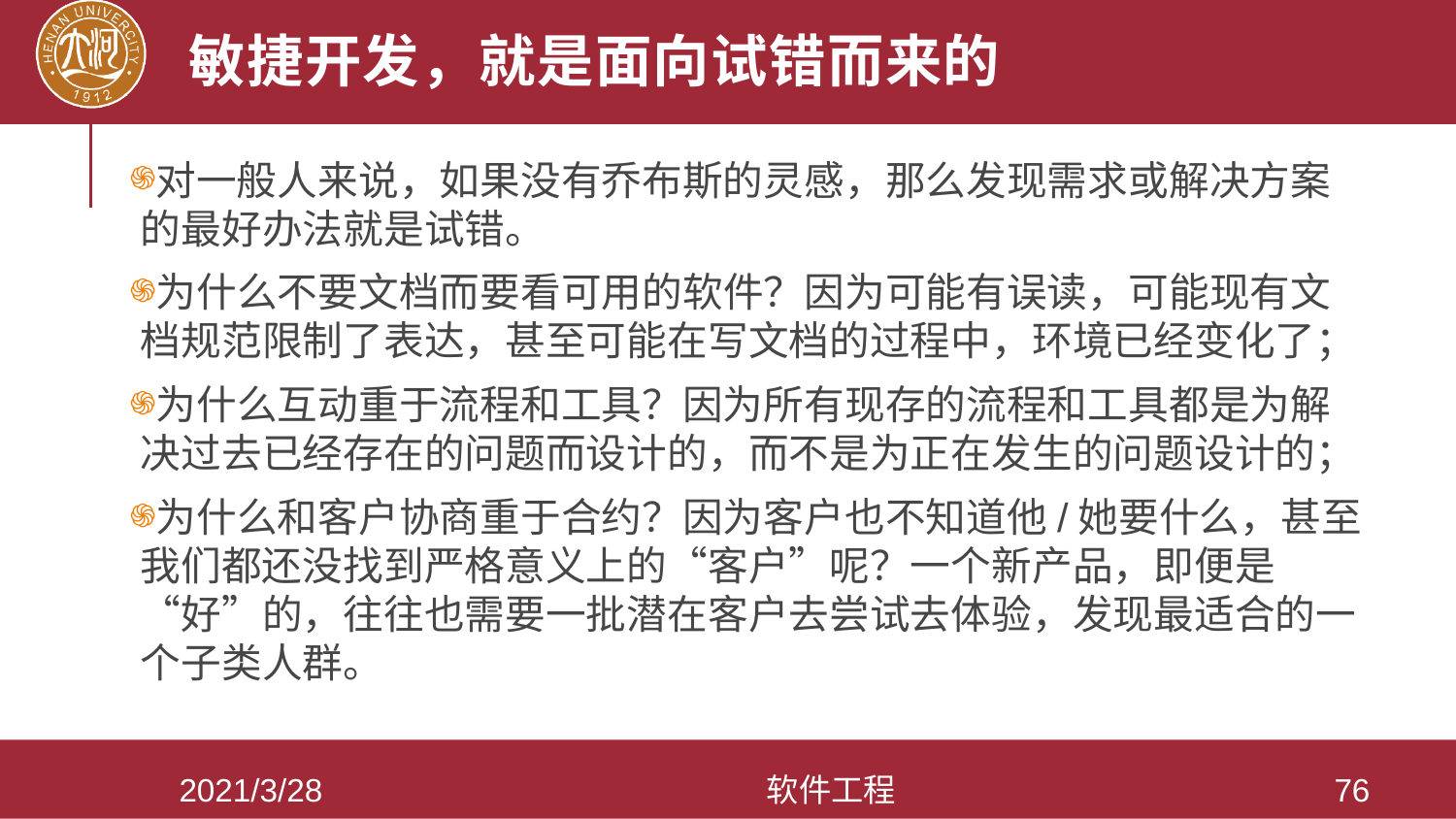

# 敏捷开发，就是面向试错而来的
对一般人来说，如果没有乔布斯的灵感，那么发现需求或解决方案的最好办法就是试错。
为什么不要文档而要看可用的软件？因为可能有误读，可能现有文档规范限制了表达，甚至可能在写文档的过程中，环境已经变化了；
为什么互动重于流程和工具？因为所有现存的流程和工具都是为解决过去已经存在的问题而设计的，而不是为正在发生的问题设计的；
为什么和客户协商重于合约？因为客户也不知道他/她要什么，甚至我们都还没找到严格意义上的“客户”呢？一个新产品，即便是“好”的，往往也需要一批潜在客户去尝试去体验，发现最适合的一个子类人群。
2021/3/28
软件工程
76